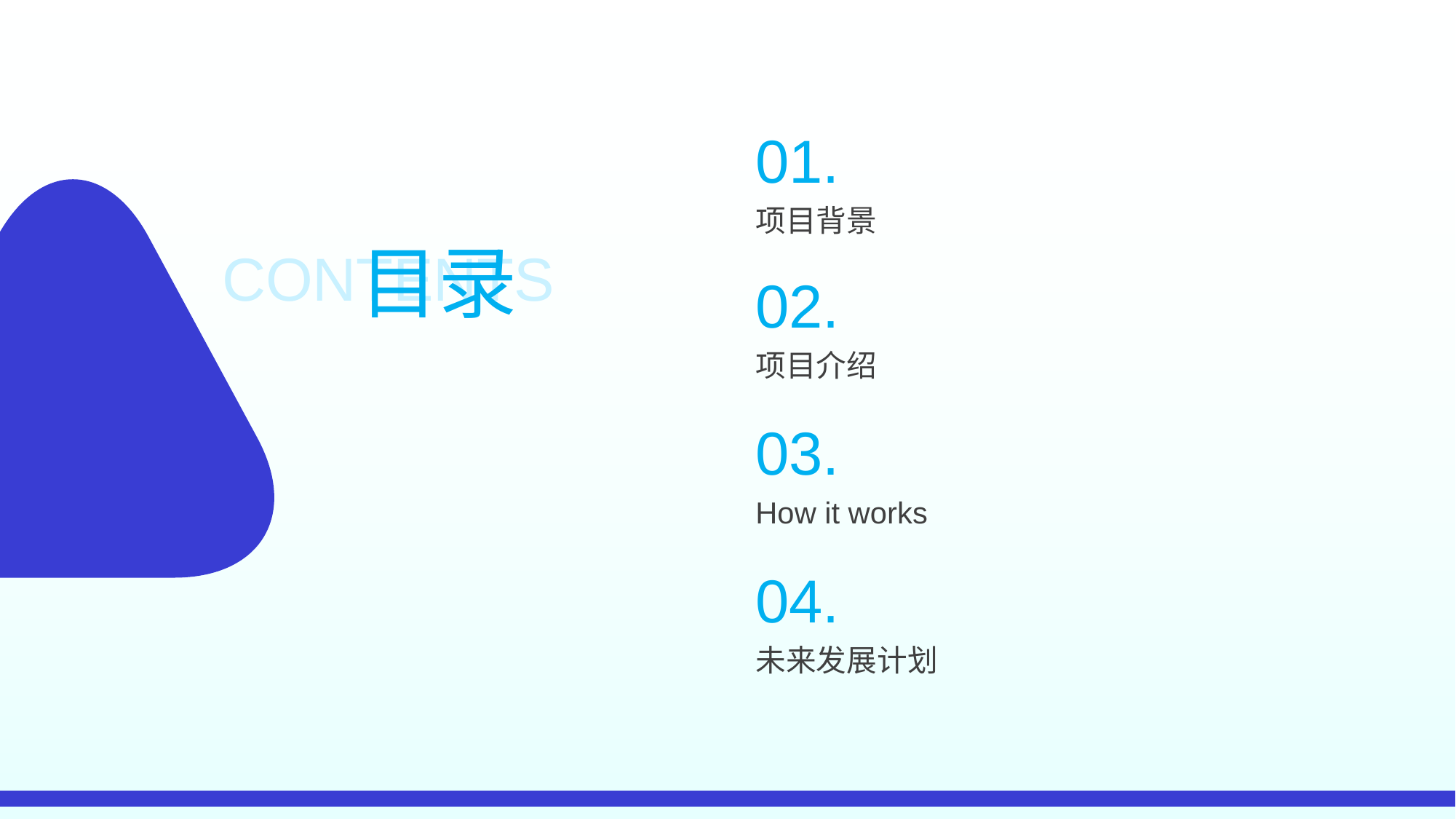

01.

项目背景
目录
CONTENTS
02.
项目介绍
03.
How it works
04.
未来发展计划